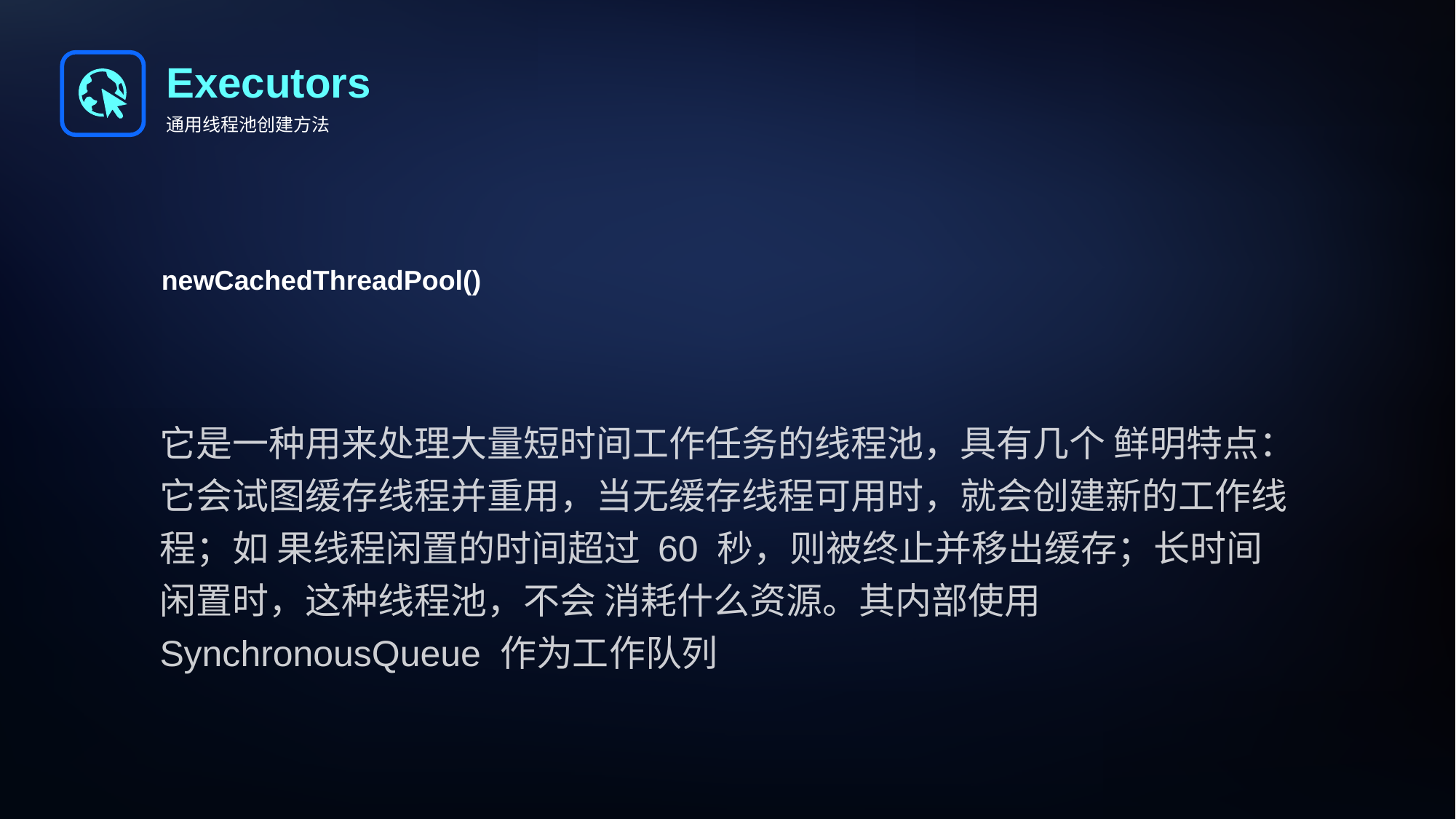

Executors
通用线程池创建方法

newCachedThreadPool()
它是一种用来处理大量短时间工作任务的线程池，具有几个 鲜明特点：它会试图缓存线程并重用，当无缓存线程可用时，就会创建新的工作线程；如 果线程闲置的时间超过 60 秒，则被终止并移出缓存；长时间闲置时，这种线程池，不会 消耗什么资源。其内部使用 SynchronousQueue 作为工作队列